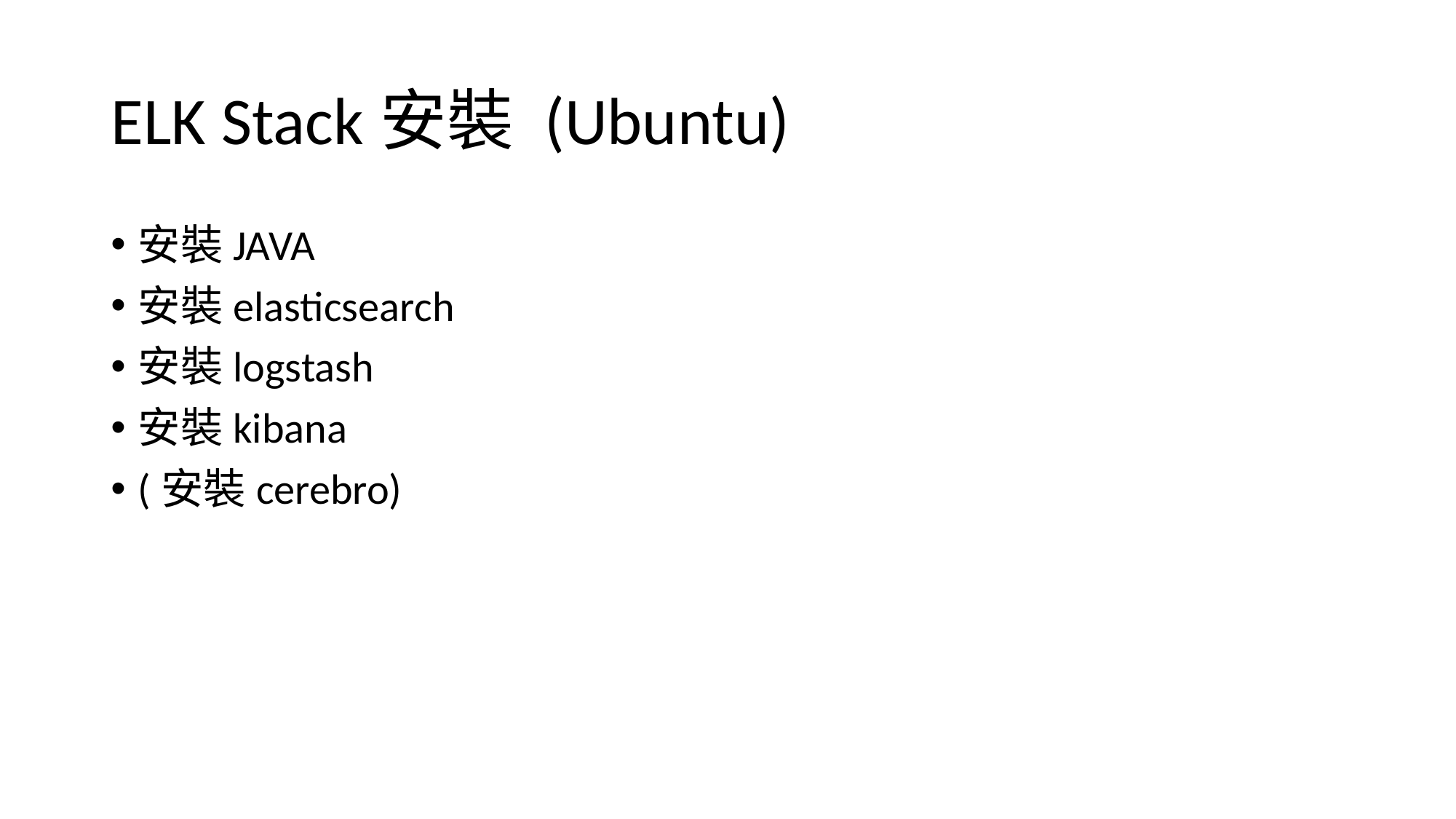

# ELK Stack安裝 (Ubuntu)
安裝JAVA
安裝elasticsearch
安裝logstash
安裝kibana
(安裝cerebro)